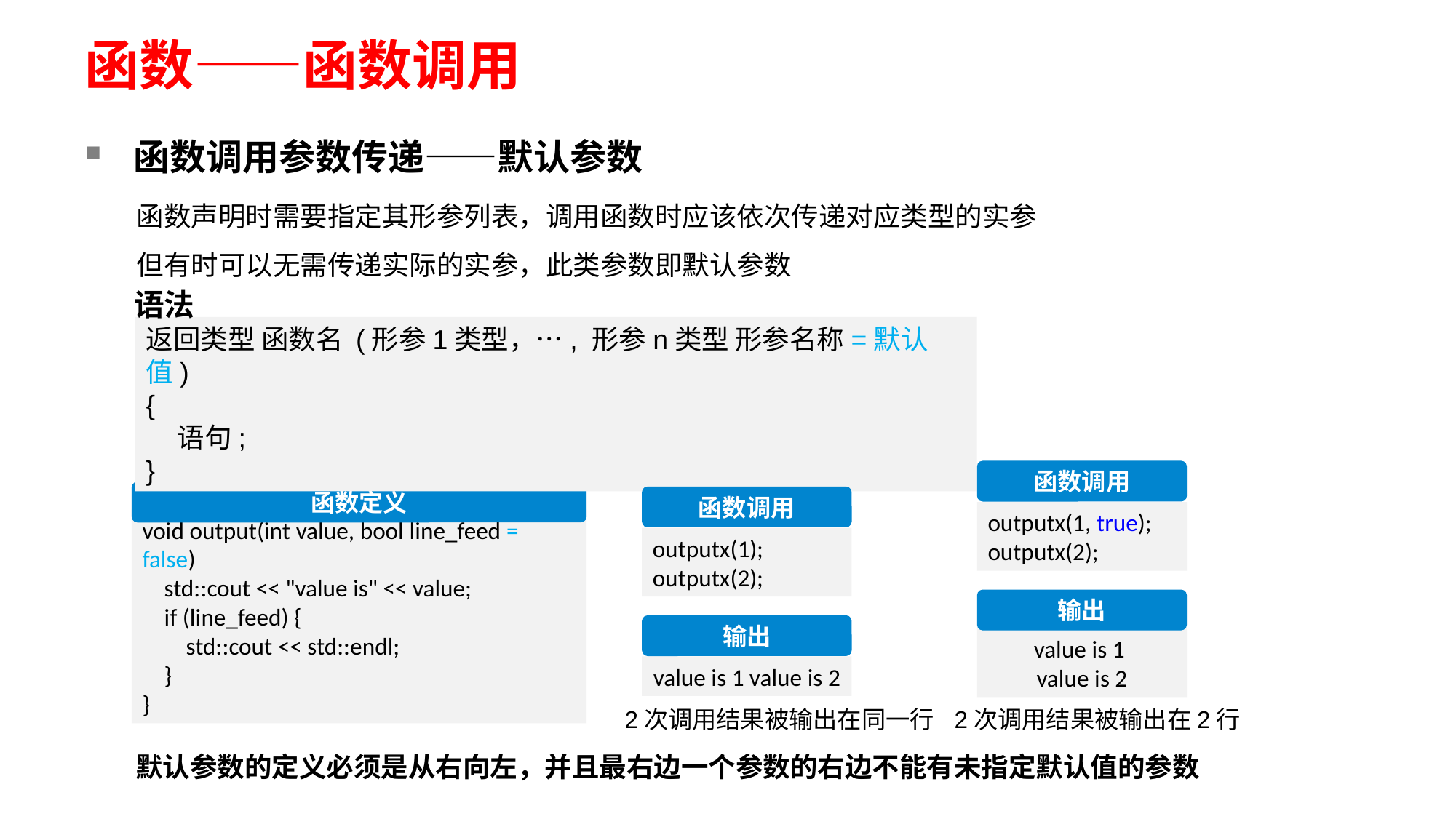

# 函数——函数调用
函数调用参数传递——默认参数
函数声明时需要指定其形参列表，调用函数时应该依次传递对应类型的实参
但有时可以无需传递实际的实参，此类参数即默认参数
语法
返回类型 函数名 (形参1类型，…, 形参n类型 形参名称=默认值)
{
    语句;
}
函数调用
函数定义
void output(int value, bool line_feed = false)
    std::cout << "value is" << value;
    if (line_feed) {
        std::cout << std::endl;
    }
}
函数调用
outputx(1, true);
outputx(2);
outputx(1);
outputx(2);
输出
输出
value is 1
value is 2
value is 1 value is 2
2次调用结果被输出在同一行
2次调用结果被输出在2行
默认参数的定义必须是从右向左，并且最右边一个参数的右边不能有未指定默认值的参数